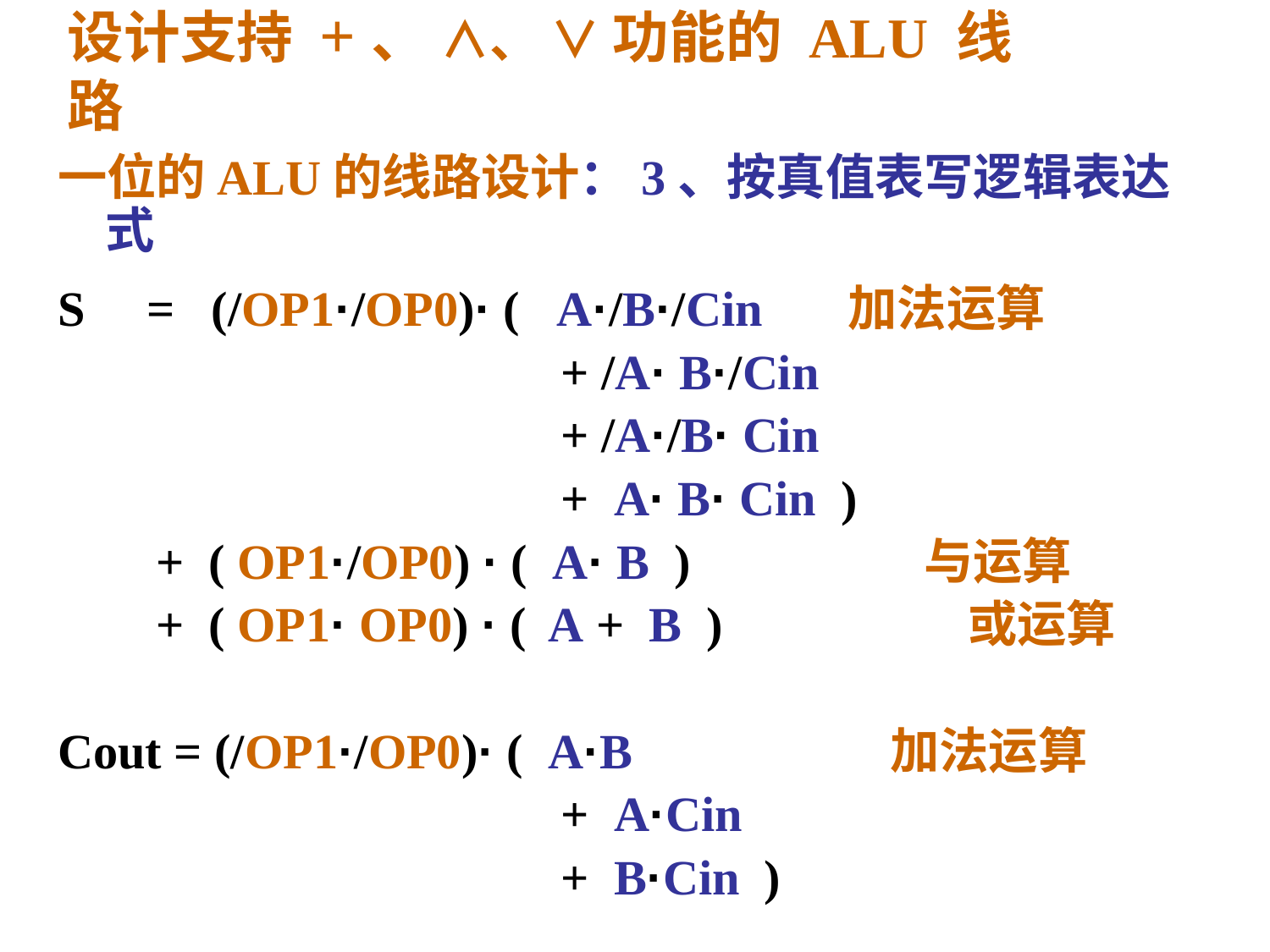

# 设计支持 +、 ∧、 ∨ 功能的 ALU 线路
一位的ALU的线路设计：3、按真值表写逻辑表达式
S     =   (/OP1·/OP0)· (   A·/B·/Cin      加法运算
                                         + /A· B·/Cin
                                         + /A·/B· Cin
                                         +  A· B· Cin  )
        +  ( OP1·/OP0) · (  A· B  )                  与运算
        +  ( OP1· OP0) · (  A +  B  )                   或运算

Cout = (/OP1·/OP0)· (  A·B                    加法运算
                                         +  A·Cin
                                         +  B·Cin  )
8